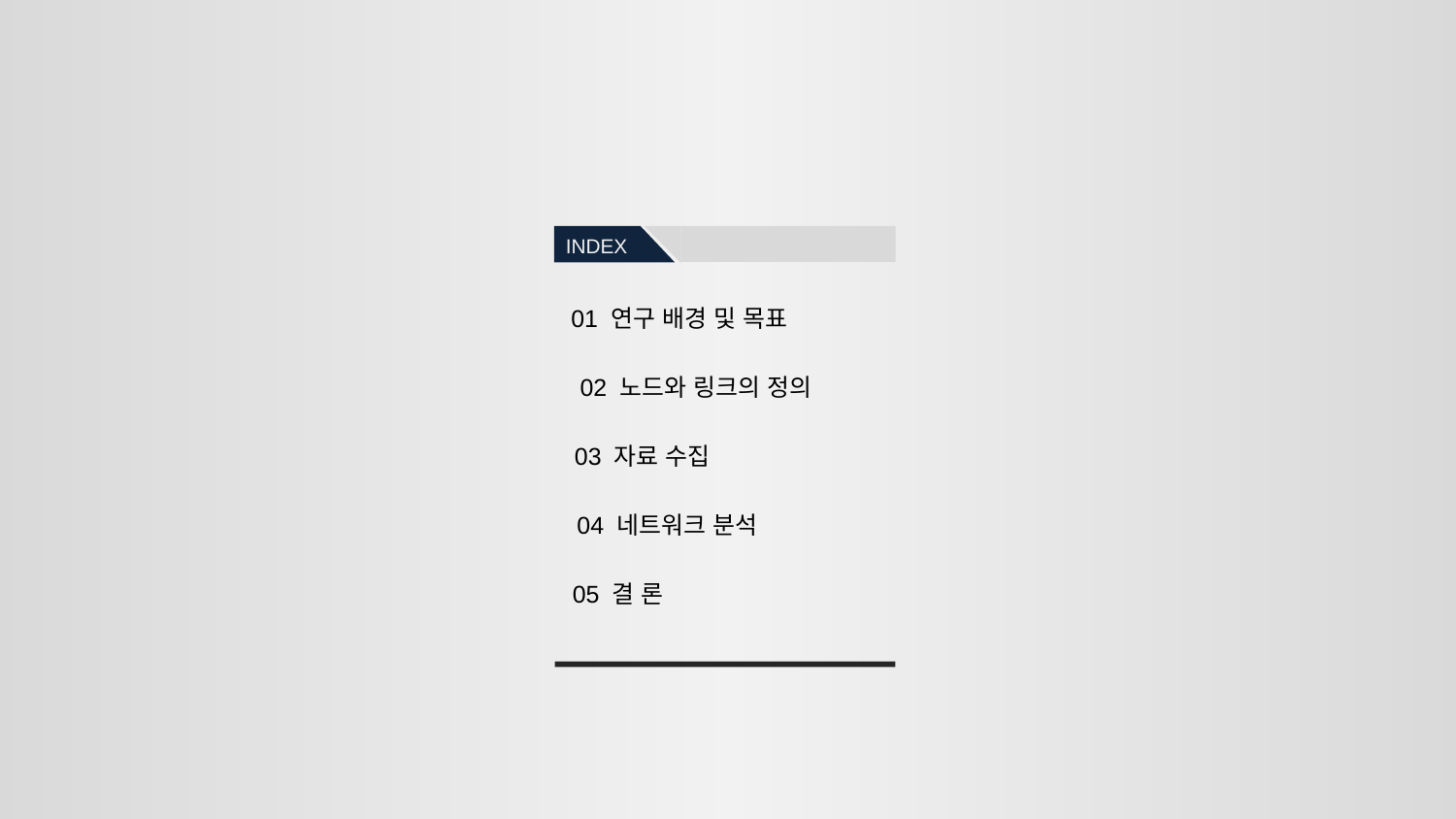

INDEX

01 연구 배경 및 목표
02 노드와 링크의 정의
03 자료 수집
04 네트워크 분석
05 결 론